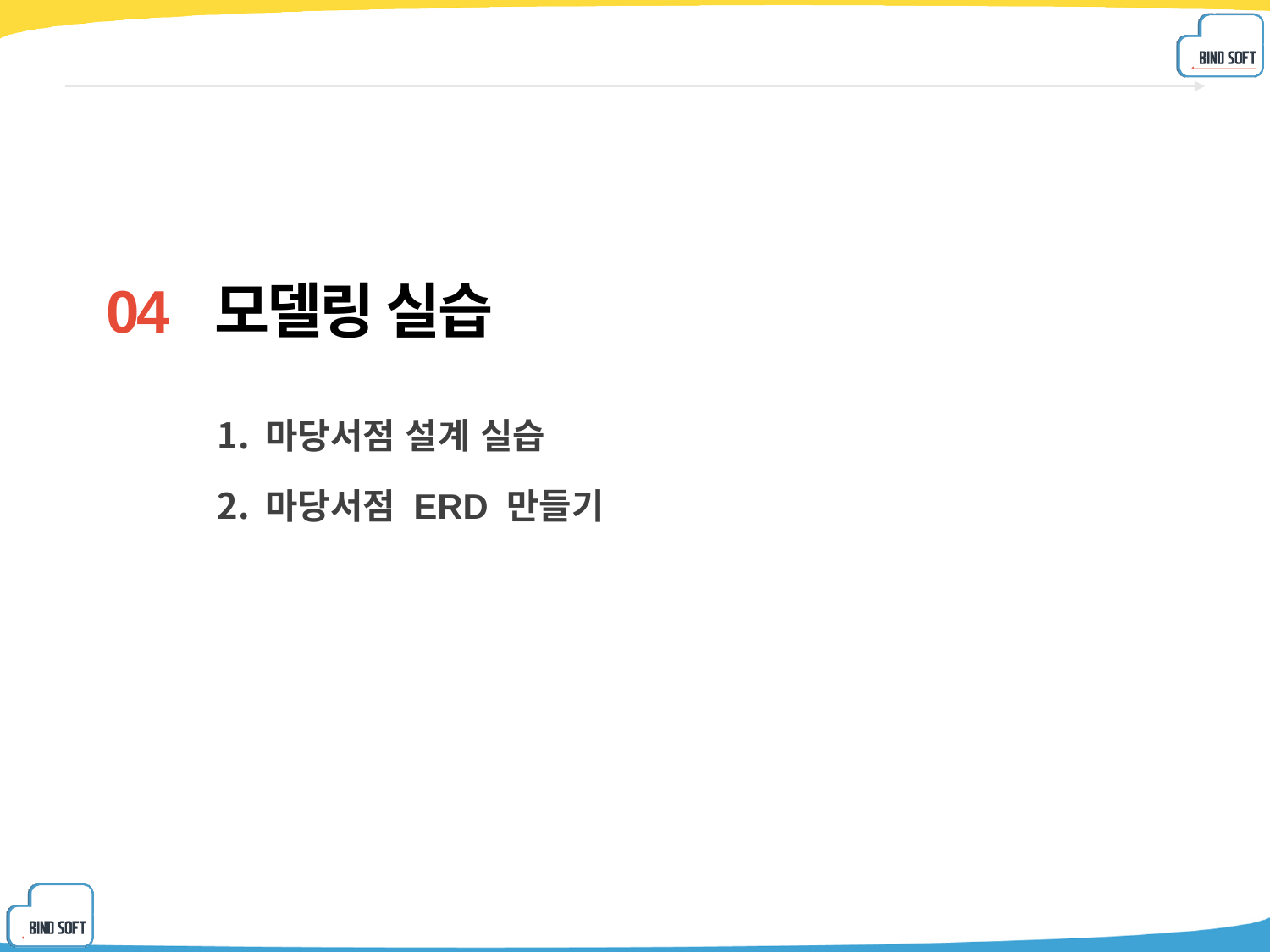

04  모델링 실습
마당서점 설계 실습
마당서점 ERD 만들기